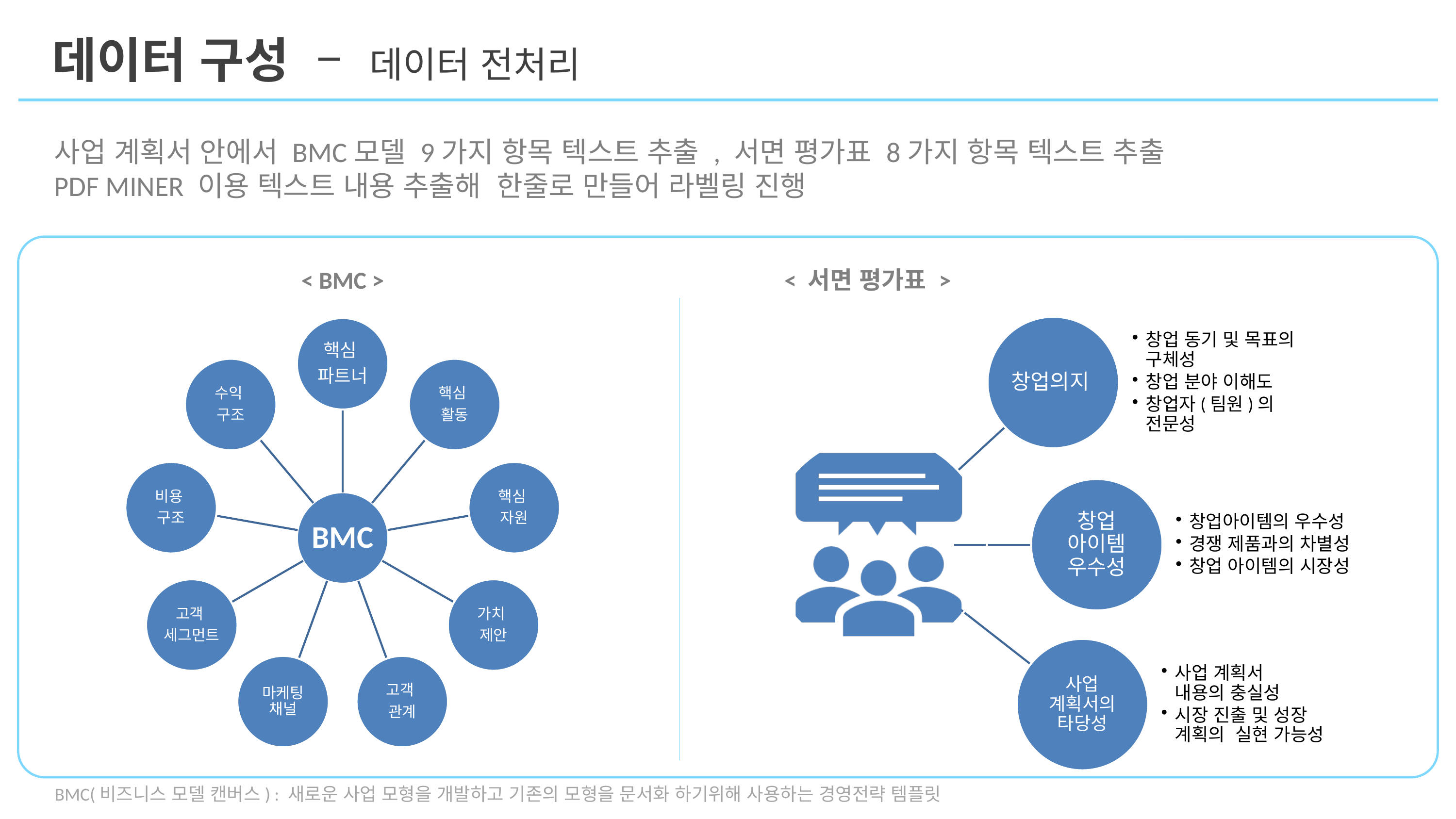

데이터 구성  –  데이터 전처리
사업 계획서 안에서 BMC모델 9가지 항목 텍스트 추출 , 서면 평가표 8가지 항목 텍스트 추출
PDF MINER 이용 텍스트 내용 추출해  한줄로 만들어 라벨링 진행

< BMC >
< 서면 평가표 >
BMC

핵심
파트너

핵심
활동

핵심
자원

가치
제안

고객
관계

마케팅 채널

고객
세그먼트

비용
구조

수익
구조
창업의지
창업 동기 및 목표의  구체성
창업 분야 이해도
창업자(팀원)의 전문성
창업 아이템 우수성
창업아이템의 우수성
경쟁 제품과의 차별성
창업 아이템의 시장성
사업 계획서의 타당성
사업 계획서                  내용의 충실성
시장 진출 및 성장        계획의  실현 가능성
BMC(비즈니스 모델 캔버스) : 새로운 사업 모형을 개발하고 기존의 모형을 문서화 하기위해 사용하는 경영전략 템플릿